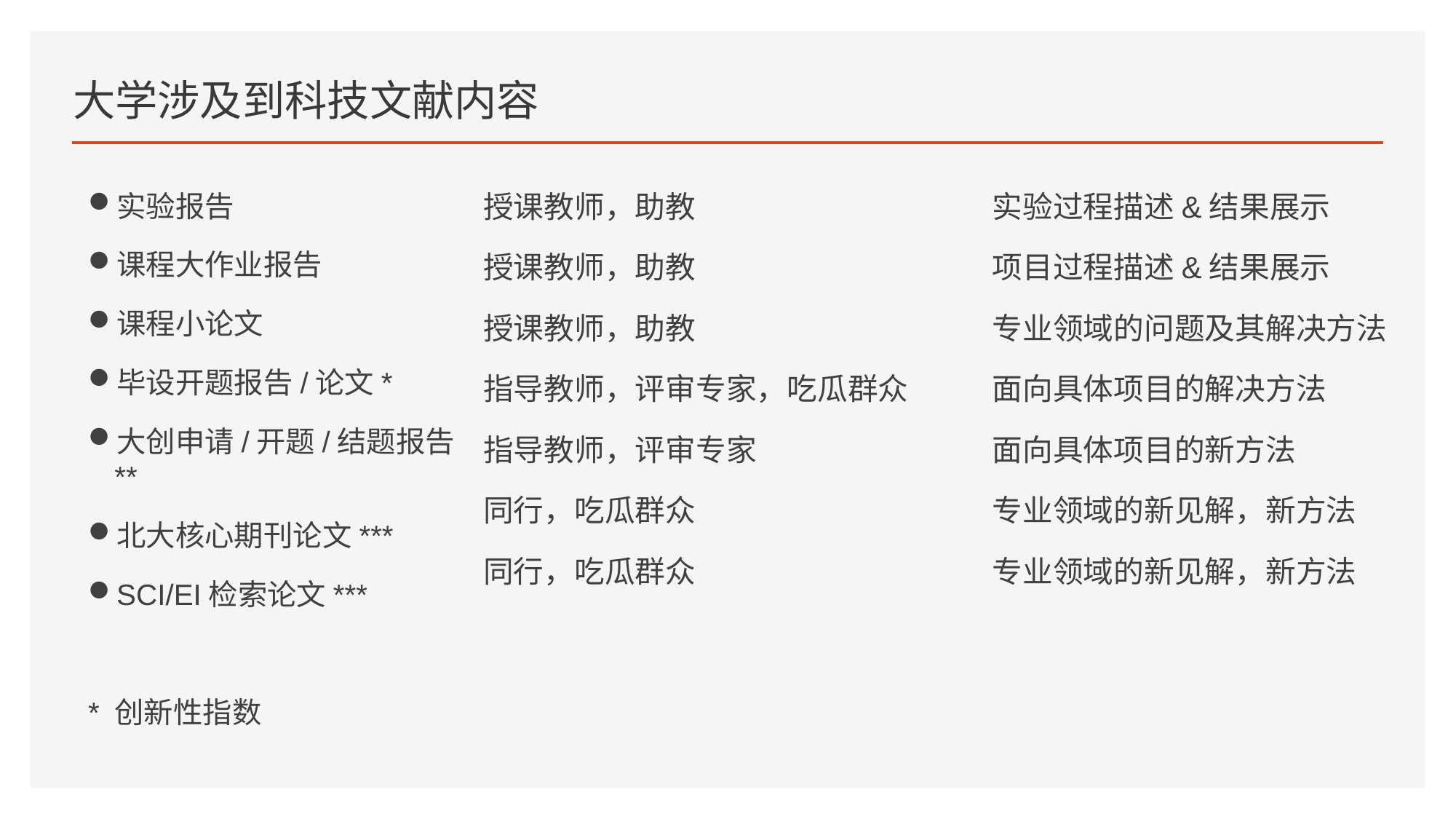

# 大学涉及到科技文献内容
实验报告
课程大作业报告
课程小论文
毕设开题报告/论文*
大创申请/开题/结题报告**
北大核心期刊论文***
SCI/EI检索论文***

* 创新性指数

授课教师，助教
授课教师，助教
授课教师，助教
指导教师，评审专家，吃瓜群众
指导教师，评审专家
同行，吃瓜群众
同行，吃瓜群众
实验过程描述&结果展示
项目过程描述&结果展示
专业领域的问题及其解决方法
面向具体项目的解决方法
面向具体项目的新方法
专业领域的新见解，新方法
专业领域的新见解，新方法